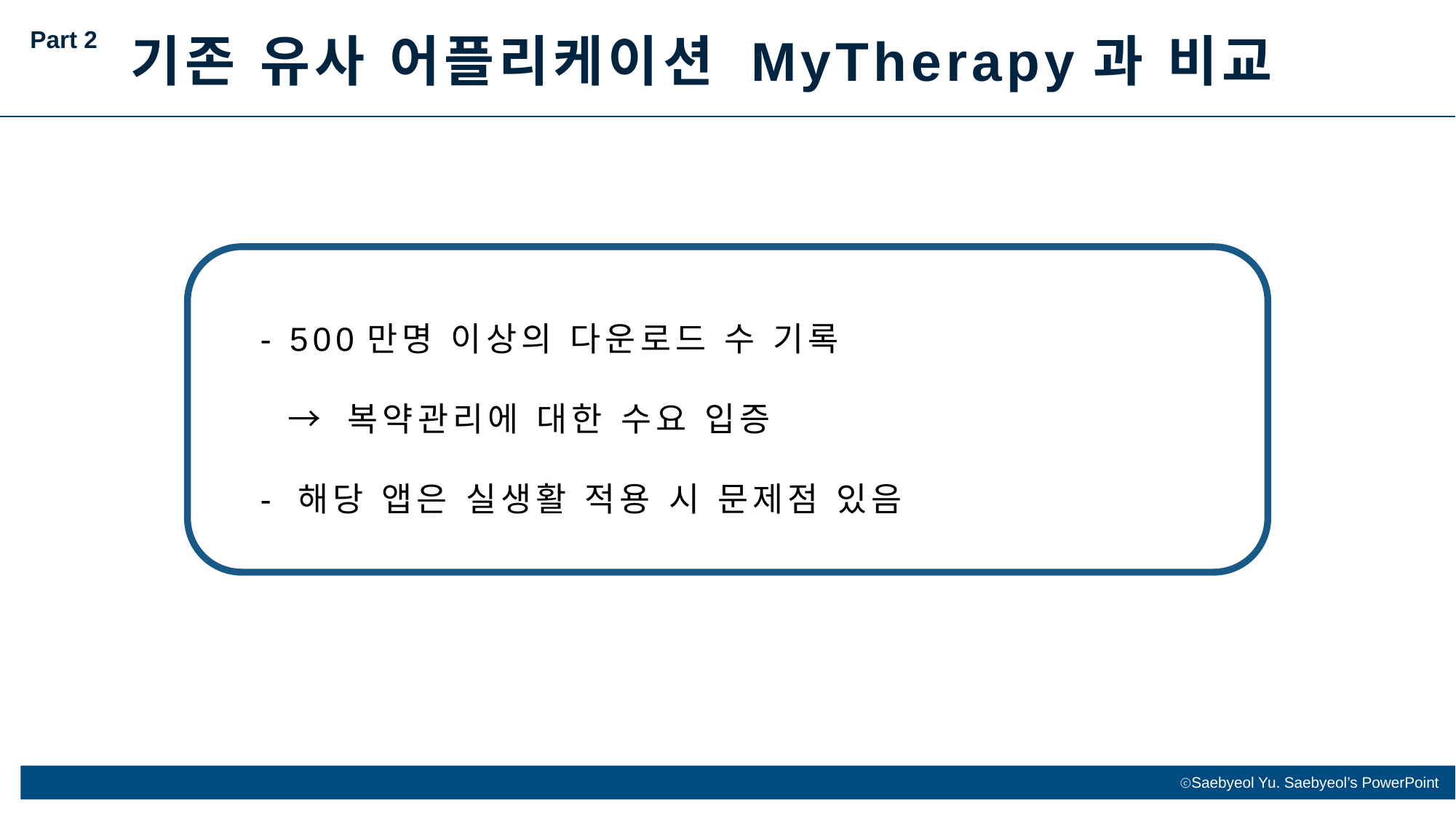

Part 2
기존 유사 어플리케이션 MyTherapy과 비교

- 500만명 이상의 다운로드 수 기록
  → 복약관리에 대한 수요 입증
- 해당 앱은 실생활 적용 시 문제점 있음